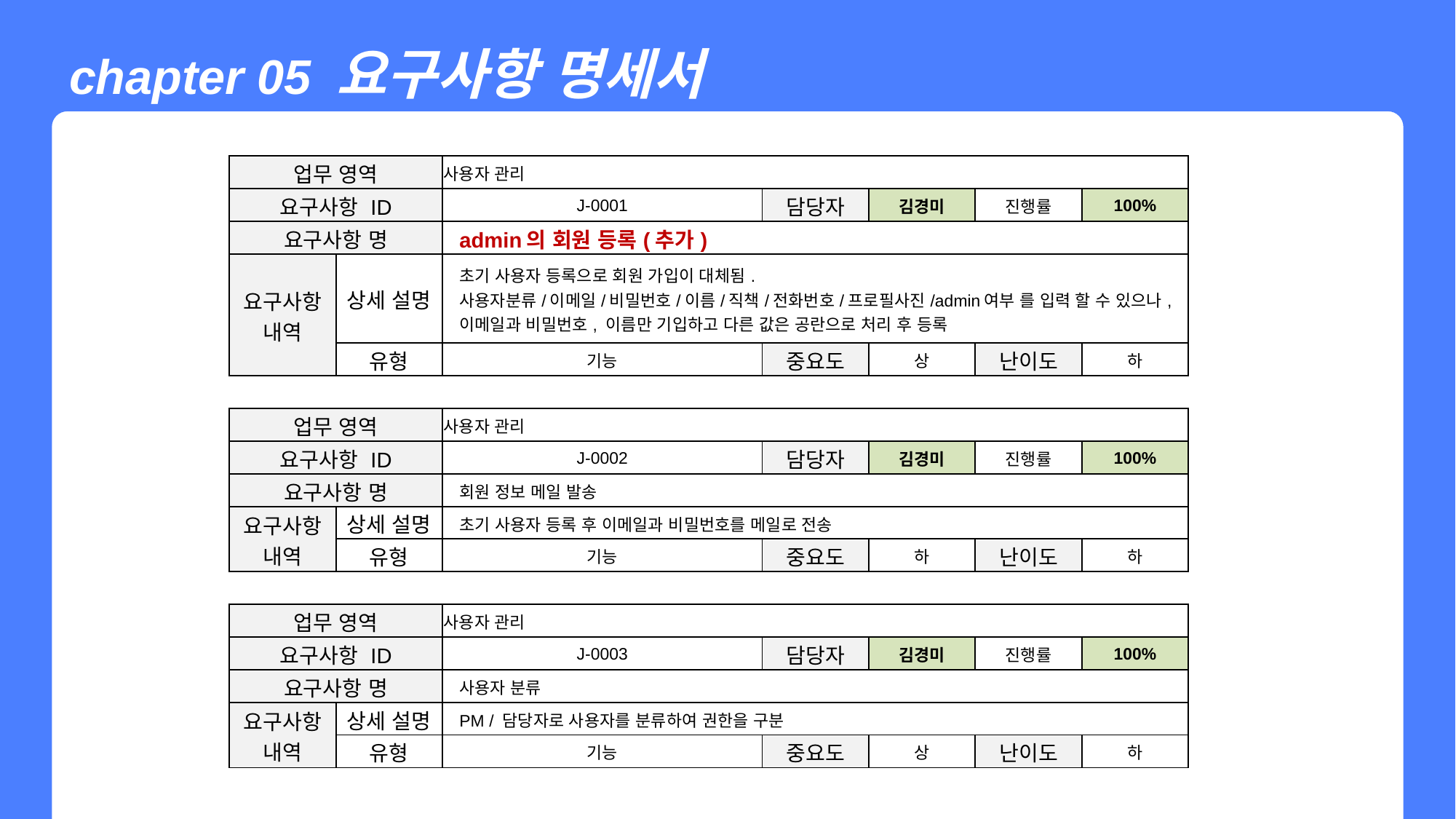

chapter 05 요구사항 명세서
| 업무 영역 |  | 사용자 관리 |  |  |  |  |  |  |
| --- | --- | --- | --- | --- | --- | --- | --- | --- |
| 요구사항 ID |  | J-0001 |  |  | 담당자 | 김경미 | 진행률 | 100% |
| 요구사항 명 |  | admin의 회원 등록(추가) |  |  |  |  |  |  |
| 요구사항 내역 | 상세 설명 | 초기 사용자 등록으로 회원 가입이 대체됨. 사용자분류/이메일/비밀번호/이름/직책/전화번호/프로필사진/admin여부 를 입력 할 수 있으나, 이메일과 비밀번호, 이름만 기입하고 다른 값은 공란으로 처리 후 등록 |  |  |  |  |  |  |
|  | 유형 | 기능 |  |  | 중요도 | 상 | 난이도 | 하 |
|  |  |  |  |  |  |  |  |  |
| 업무 영역 |  | 사용자 관리 |  |  |  |  |  |  |
| 요구사항 ID |  | J-0002 |  |  | 담당자 | 김경미 | 진행률 | 100% |
| 요구사항 명 |  | 회원 정보 메일 발송 |  |  |  |  |  |  |
| 요구사항 내역 | 상세 설명 | 초기 사용자 등록 후 이메일과 비밀번호를 메일로 전송 |  |  |  |  |  |  |
|  | 유형 | 기능 |  |  | 중요도 | 하 | 난이도 | 하 |
|  |  |  |  |  |  |  |  |  |
| 업무 영역 |  | 사용자 관리 |  |  |  |  |  |  |
| 요구사항 ID |  | J-0003 |  |  | 담당자 | 김경미 | 진행률 | 100% |
| 요구사항 명 |  | 사용자 분류 |  |  |  |  |  |  |
| 요구사항 내역 | 상세 설명 | PM / 담당자로 사용자를 분류하여 권한을 구분 |  |  |  |  |  |  |
|  | 유형 | 기능 |  |  | 중요도 | 상 | 난이도 | 하 |